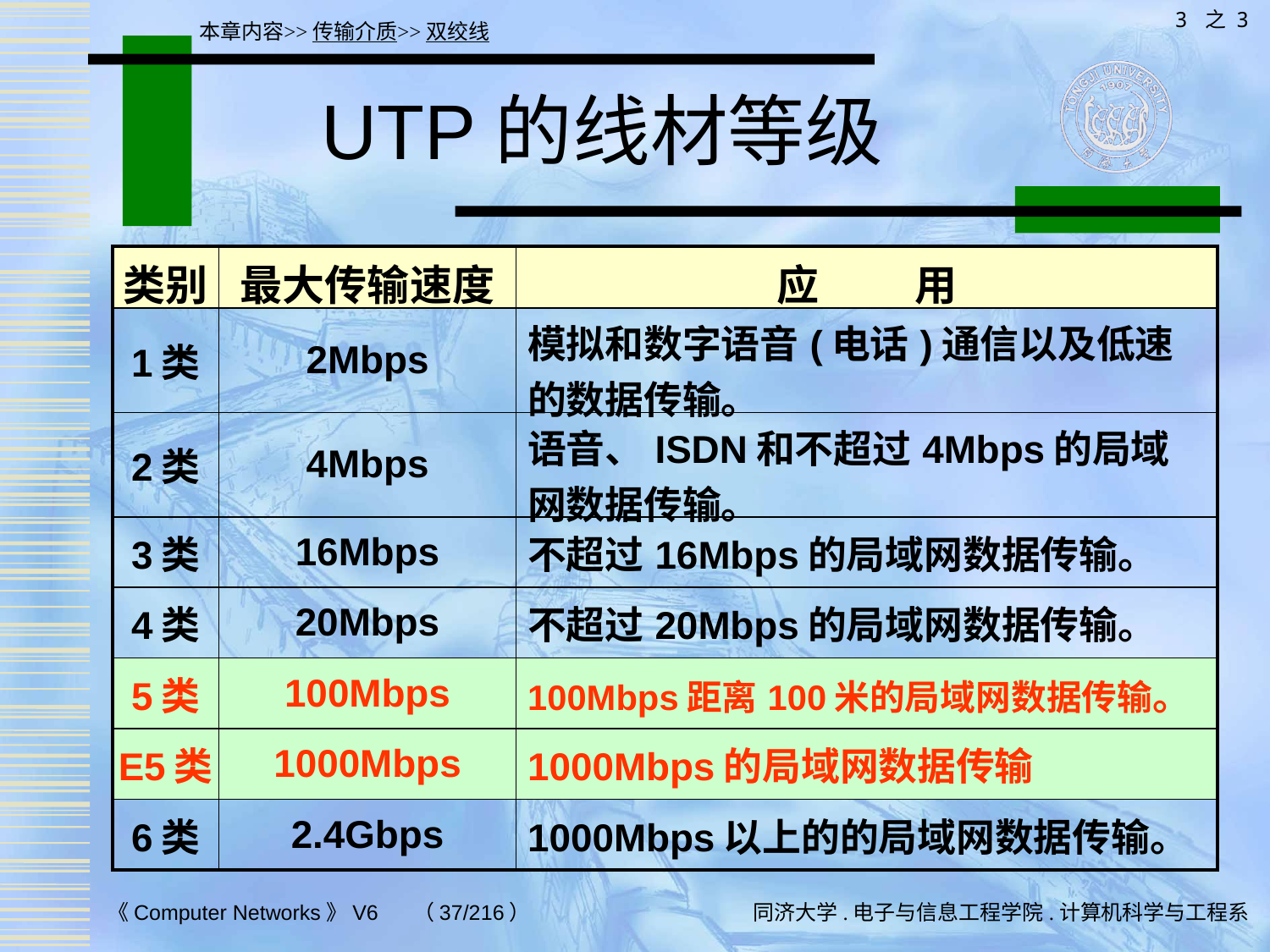

3 之 3
本章内容>>传输介质>>双绞线
# UTP的线材等级
| 类别 | 最大传输速度 | 应 用 |
| --- | --- | --- |
| 1类 | 2Mbps | 模拟和数字语音(电话)通信以及低速的数据传输。 |
| 2类 | 4Mbps | 语音、ISDN和不超过4Mbps的局域网数据传输。 |
| 3类 | 16Mbps | 不超过16Mbps的局域网数据传输。 |
| 4类 | 20Mbps | 不超过20Mbps的局域网数据传输。 |
| 5类 | 100Mbps | 100Mbps距离100米的局域网数据传输。 |
| E5类 | 1000Mbps | 1000Mbps的局域网数据传输 |
| 6类 | 2.4Gbps | 1000Mbps以上的的局域网数据传输。 |